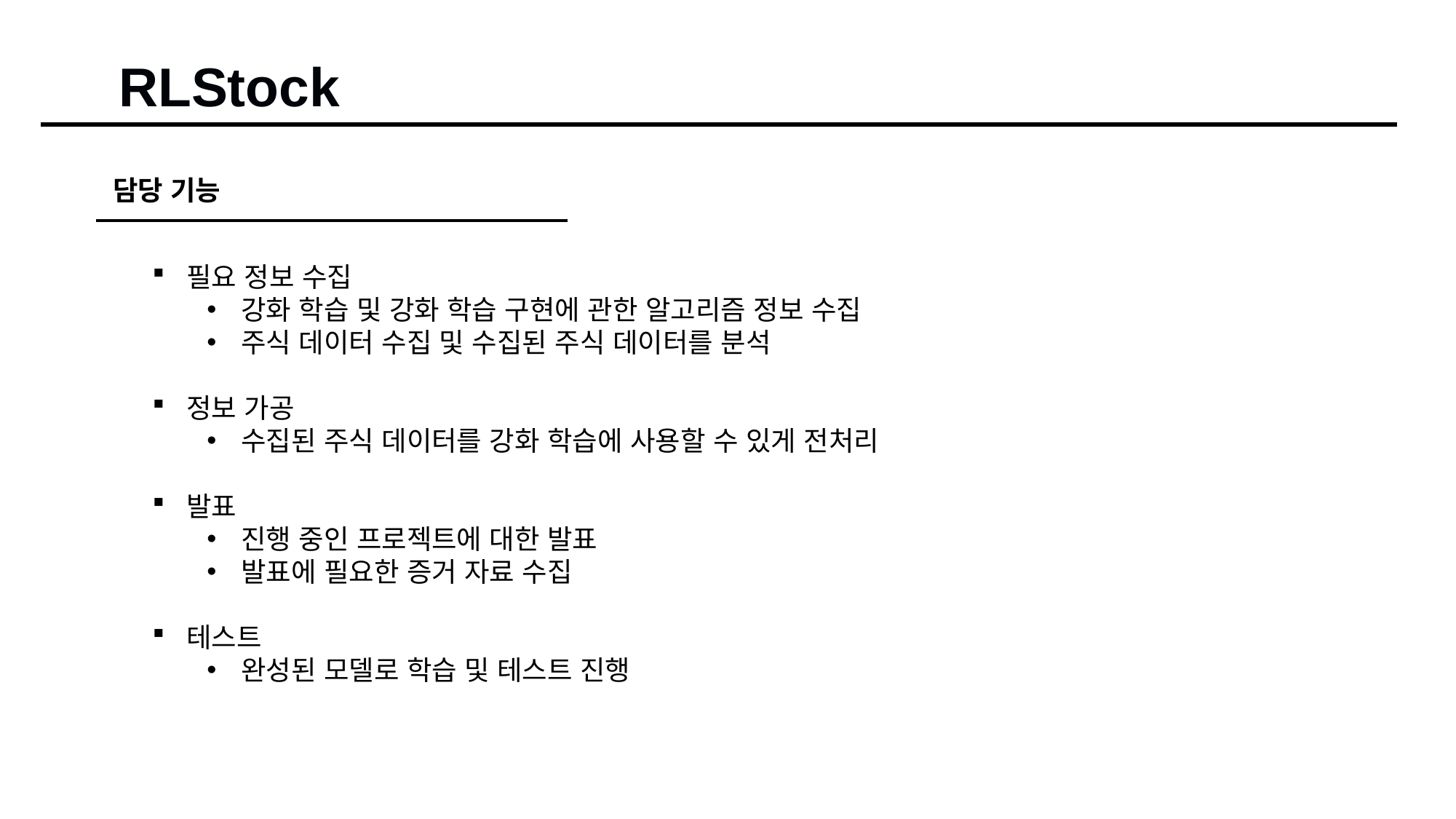

RLStock
담당 기능
필요 정보 수집
강화 학습 및 강화 학습 구현에 관한 알고리즘 정보 수집
주식 데이터 수집 및 수집된 주식 데이터를 분석

정보 가공
수집된 주식 데이터를 강화 학습에 사용할 수 있게 전처리

발표
진행 중인 프로젝트에 대한 발표
발표에 필요한 증거 자료 수집

테스트
완성된 모델로 학습 및 테스트 진행